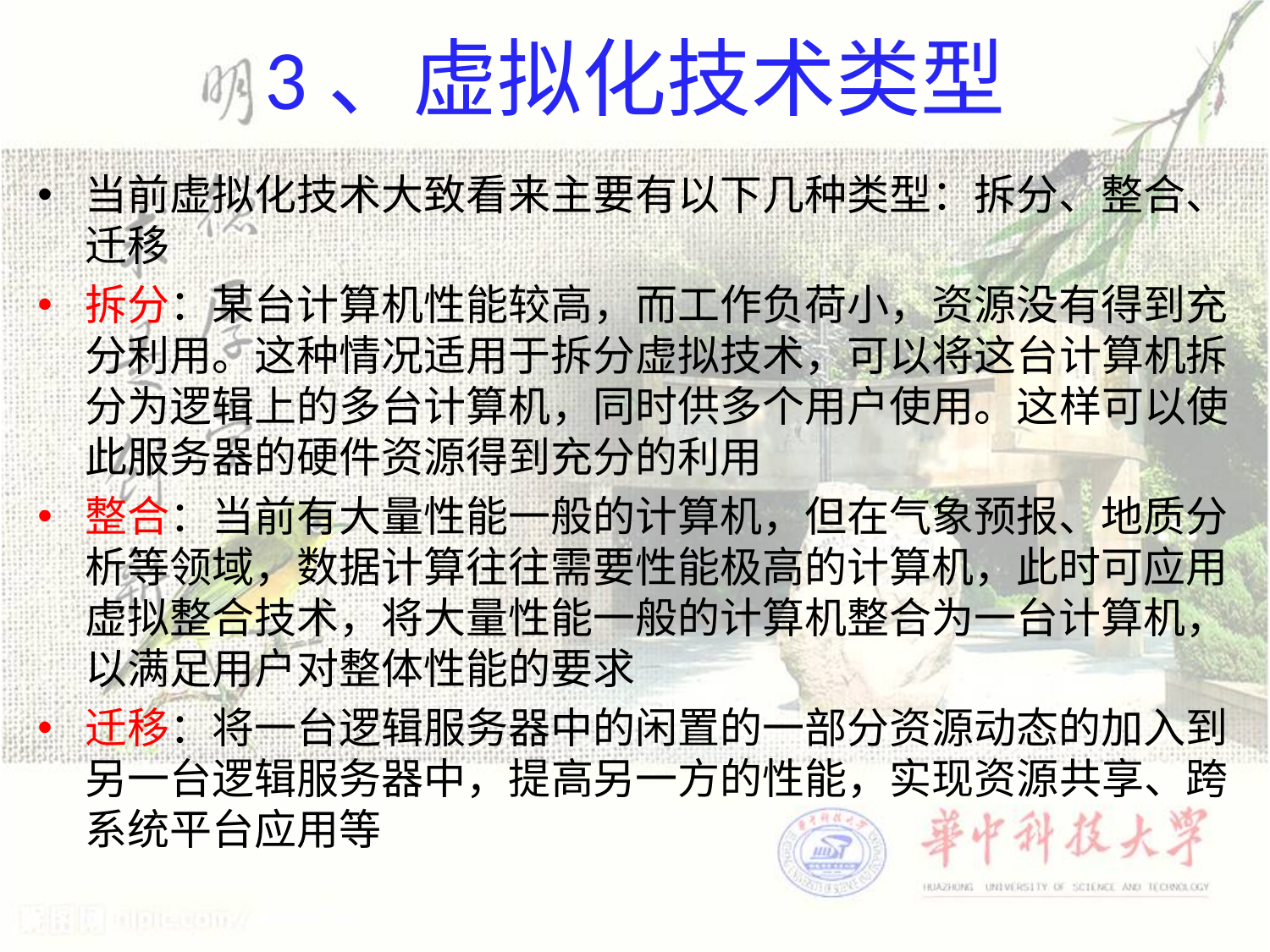

# 3、虚拟化技术类型
当前虚拟化技术大致看来主要有以下几种类型：拆分、整合、迁移
拆分：某台计算机性能较高，而工作负荷小，资源没有得到充分利用。这种情况适用于拆分虚拟技术，可以将这台计算机拆分为逻辑上的多台计算机，同时供多个用户使用。这样可以使此服务器的硬件资源得到充分的利用
整合：当前有大量性能一般的计算机，但在气象预报、地质分析等领域，数据计算往往需要性能极高的计算机，此时可应用虚拟整合技术，将大量性能一般的计算机整合为一台计算机，以满足用户对整体性能的要求
迁移：将一台逻辑服务器中的闲置的一部分资源动态的加入到另一台逻辑服务器中，提高另一方的性能，实现资源共享、跨系统平台应用等